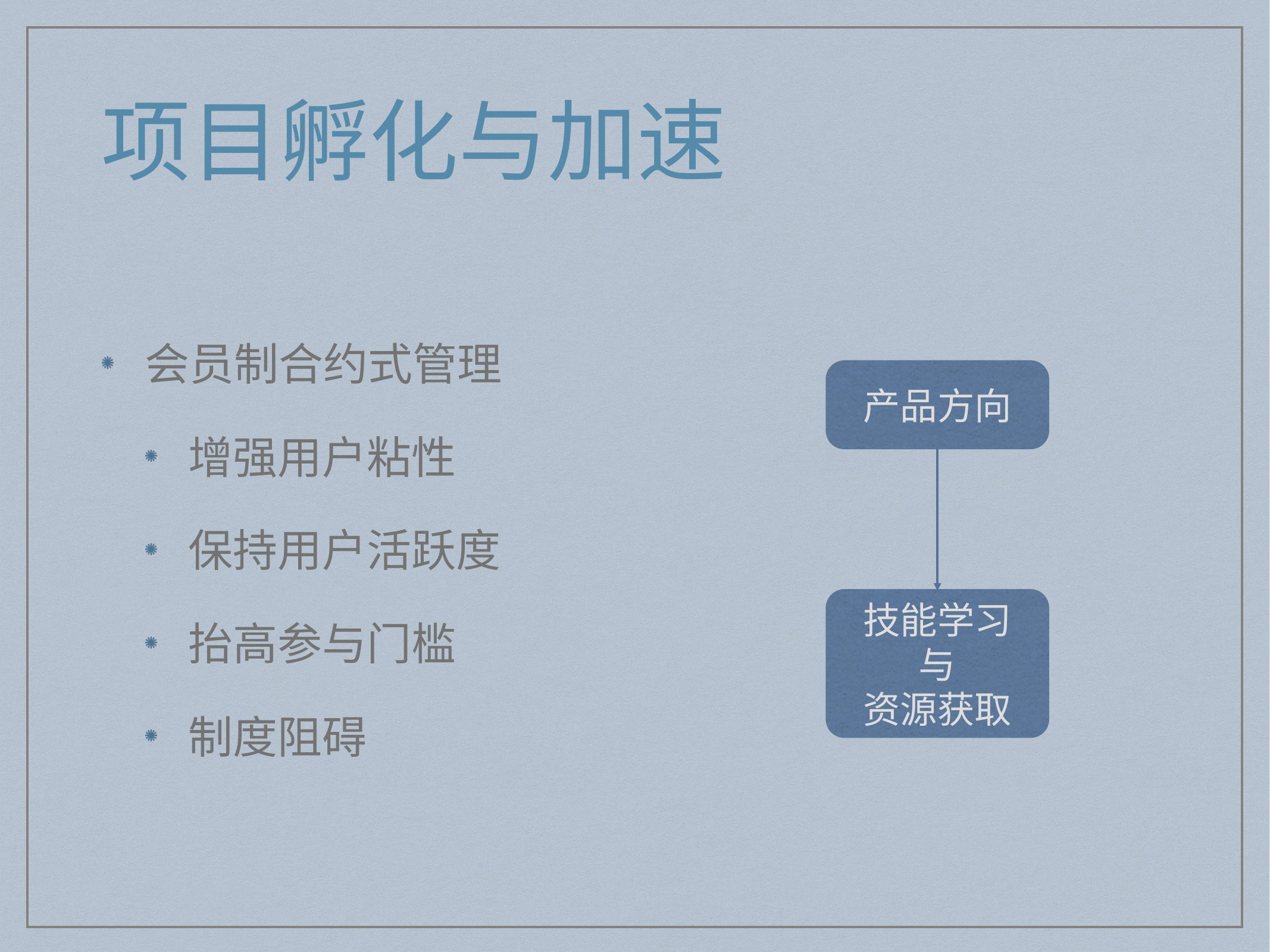

# 项目孵化与加速
会员制合约式管理
增强用户粘性
保持用户活跃度
抬高参与门槛
制度阻碍
产品方向

技能学习
与
资源获取